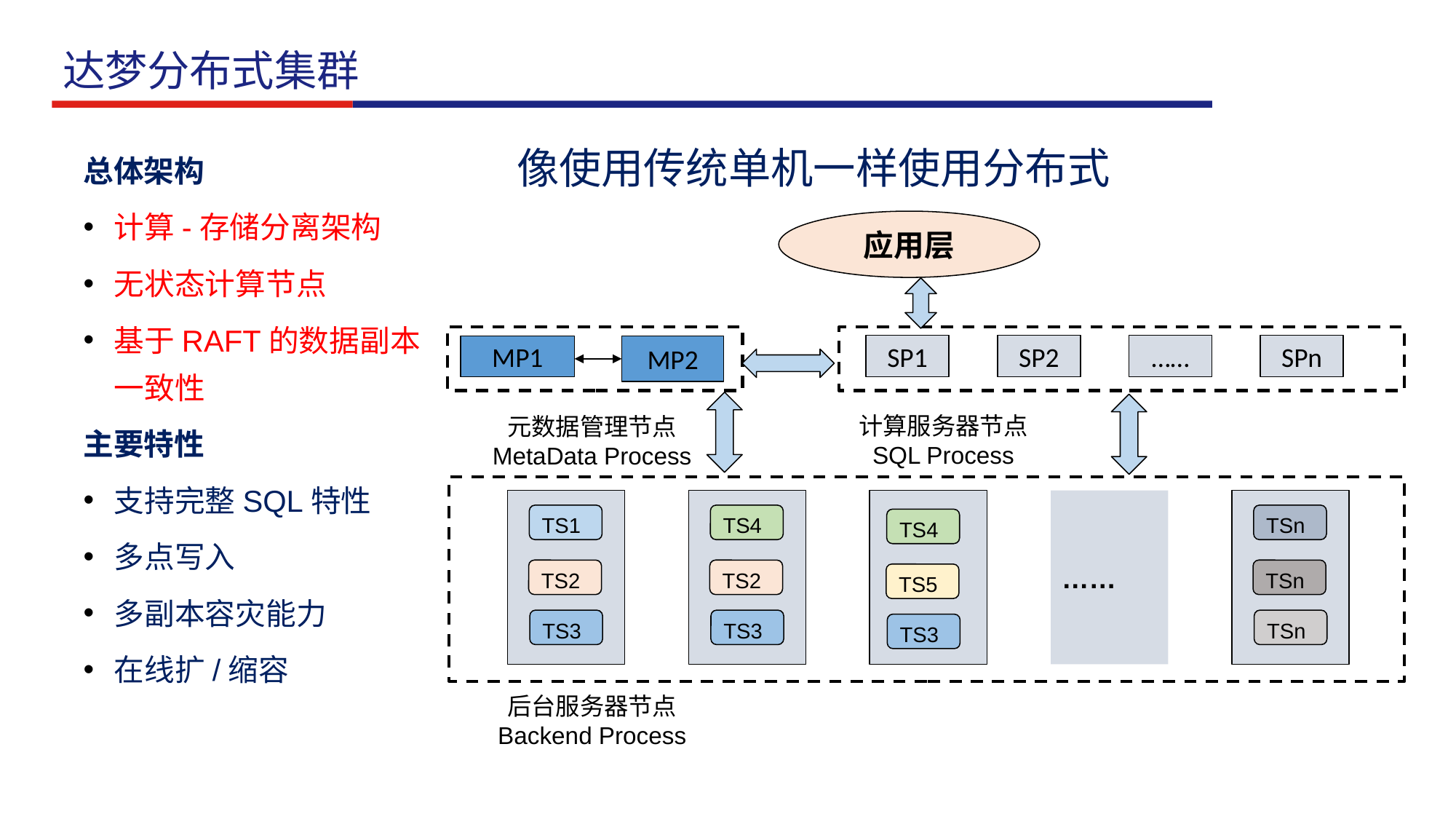

达梦分布式集群

像使用传统单机一样使用分布式
总体架构
计算-存储分离架构
无状态计算节点
基于RAFT的数据副本一致性
主要特性
支持完整SQL特性
多点写入
多副本容灾能力
在线扩/缩容

应用层

SP1
SP2
……
SPn
MP2
MP1

计算服务器节点
SQL Process
元数据管理节点
MetaData Process

TS1
TS2
TS3

TS4
TS2
TS3

TS4
TS5
TS3
……

TSn
TSn
TSn
后台服务器节点
Backend Process